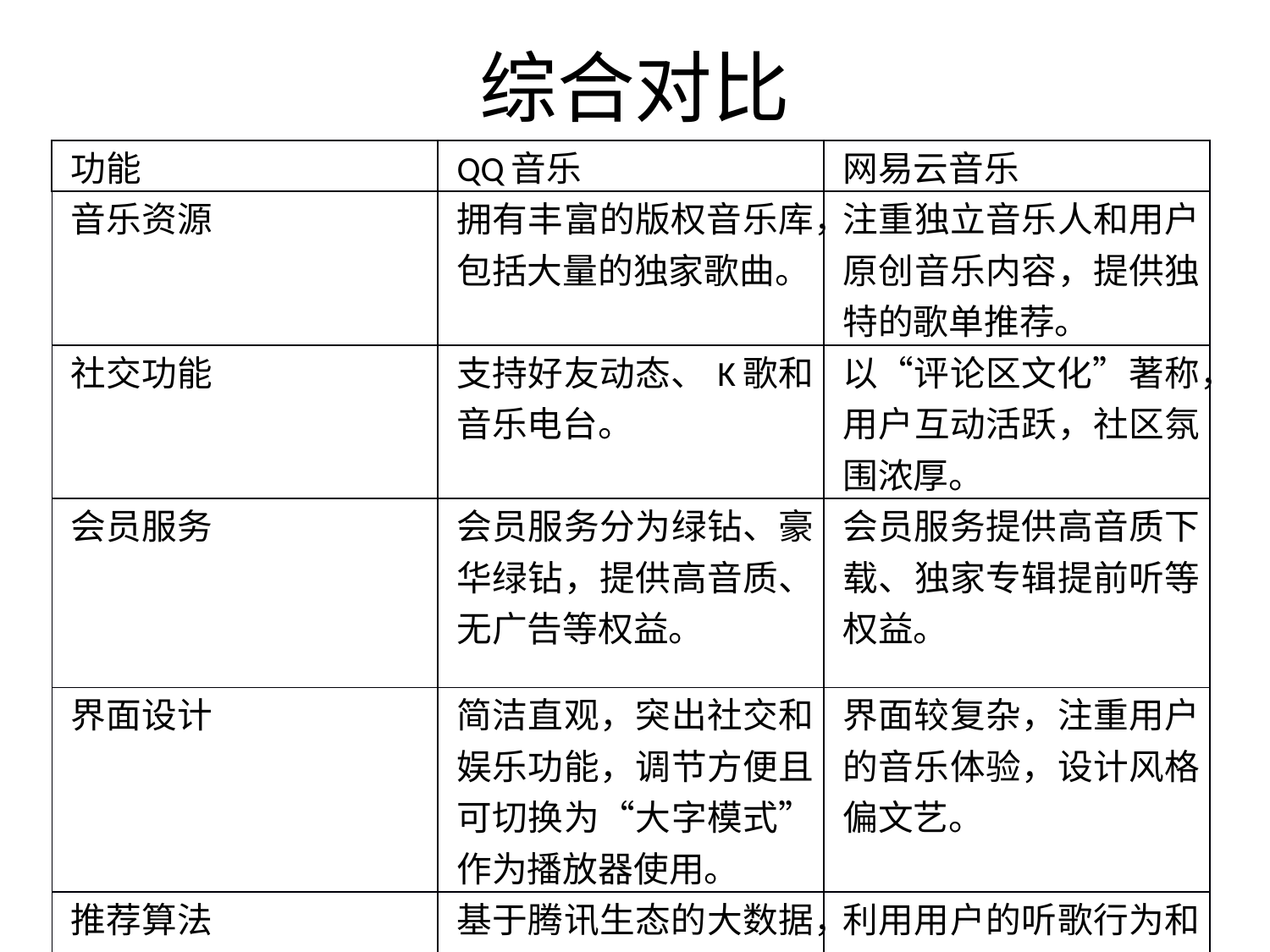

# 综合对比
| 功能 | QQ音乐 | 网易云音乐 |
| --- | --- | --- |
| 音乐资源 | 拥有丰富的版权音乐库，包括大量的独家歌曲。 | 注重独立音乐人和用户原创音乐内容，提供独特的歌单推荐。 |
| 社交功能 | 支持好友动态、K歌和音乐电台。 | 以“评论区文化”著称，用户互动活跃，社区氛围浓厚。 |
| 会员服务 | 会员服务分为绿钻、豪华绿钻，提供高音质、无广告等权益。 | 会员服务提供高音质下载、独家专辑提前听等权益。 |
| 界面设计 | 简洁直观，突出社交和娱乐功能，调节方便且可切换为“大字模式”作为播放器使用。 | 界面较复杂，注重用户的音乐体验，设计风格偏文艺。 |
| 推荐算法 | 基于腾讯生态的大数据，提供个性化的音乐推荐。 | 利用用户的听歌行为和喜好数据，推荐契合用户心情的音乐。 |